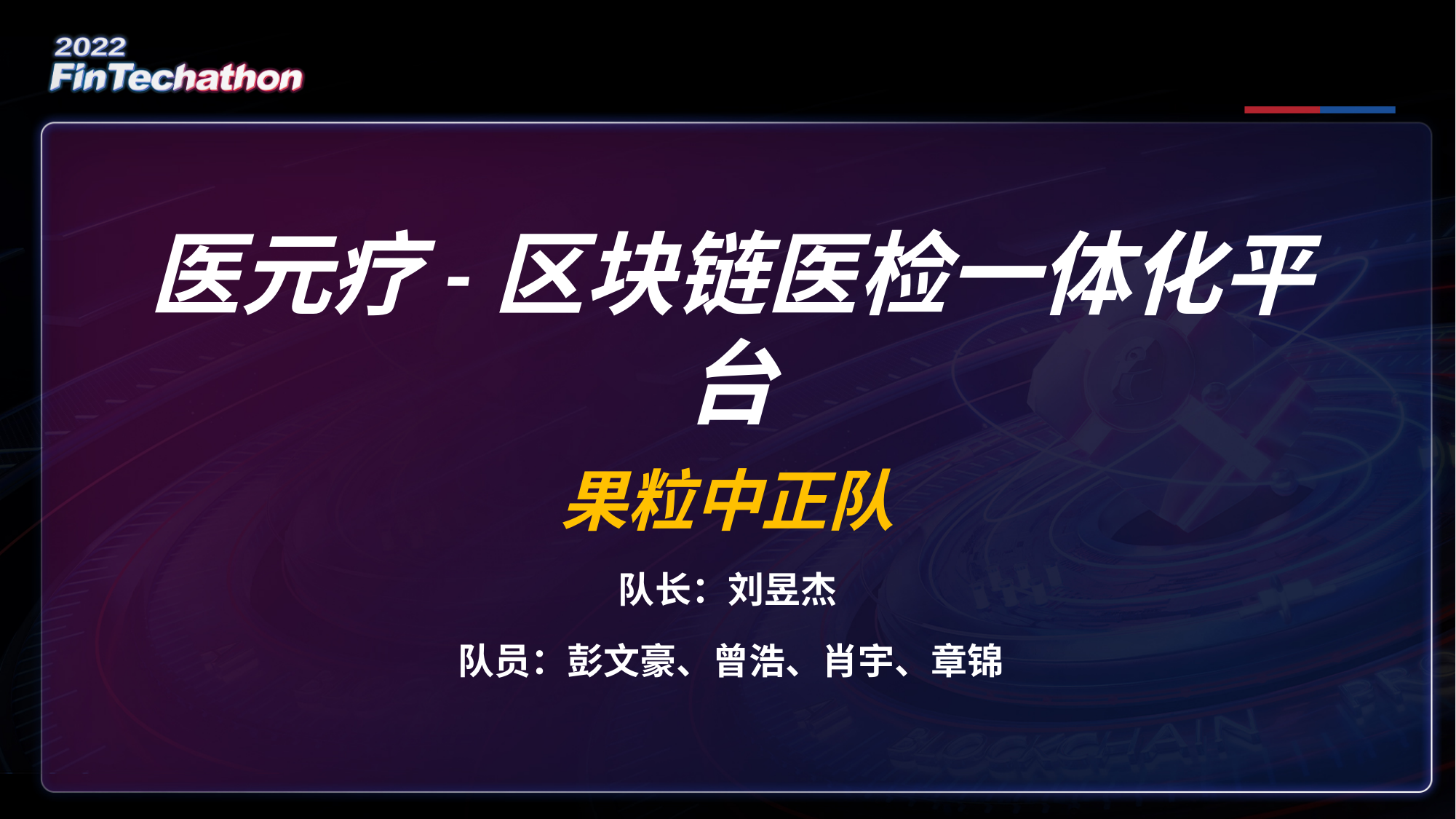

医元疗-区块链医检一体化平台
果粒中正队
队长：刘昱杰
队员：彭文豪、曾浩、肖宇、章锦